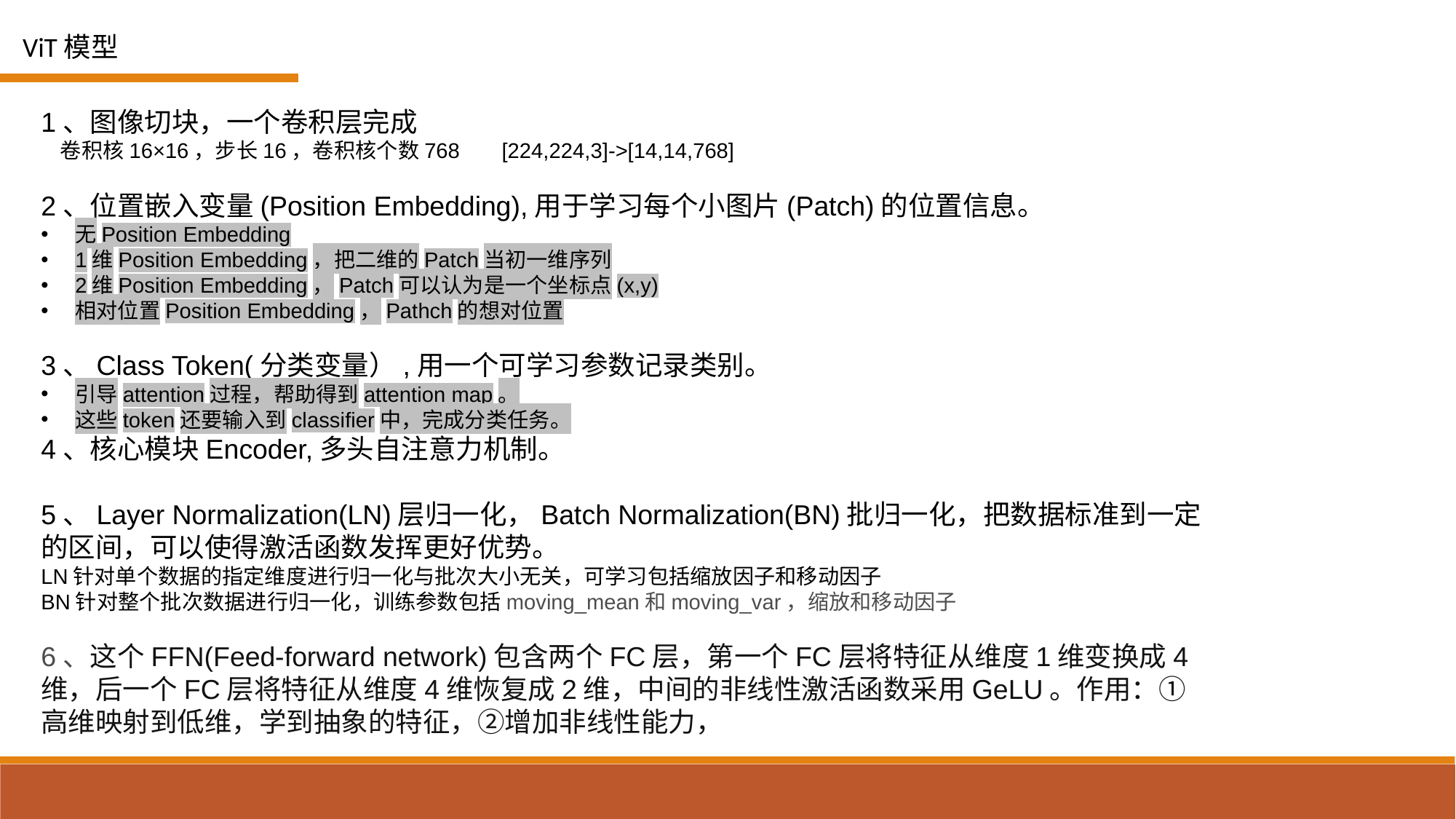

ViT模型
1、图像切块，一个卷积层完成
   卷积核16×16，步长16，卷积核个数768       [224,224,3]->[14,14,768]

2、位置嵌入变量(Position Embedding),用于学习每个小图片(Patch)的位置信息。
无Position Embedding
1维Position Embedding，把二维的Patch当初一维序列
2维Position Embedding，Patch可以认为是一个坐标点(x,y)
相对位置Position Embedding，Pathch的想对位置

3、Class Token(分类变量）,用一个可学习参数记录类别。
引导attention过程，帮助得到attention map。
这些token还要输入到classifier中，完成分类任务。
4、核心模块Encoder,多头自注意力机制。

5、Layer Normalization(LN)层归一化，Batch Normalization(BN)批归一化，把数据标准到一定的区间，可以使得激活函数发挥更好优势。
LN针对单个数据的指定维度进行归一化与批次大小无关，可学习包括缩放因子和移动因子
BN针对整个批次数据进行归一化，训练参数包括moving_mean和moving_var，缩放和移动因子

6、这个FFN(Feed-forward network)包含两个FC层，第一个FC层将特征从维度1维变换成4维，后一个FC层将特征从维度4维恢复成2维，中间的非线性激活函数采用GeLU。作用：①高维映射到低维，学到抽象的特征，②增加非线性能力，